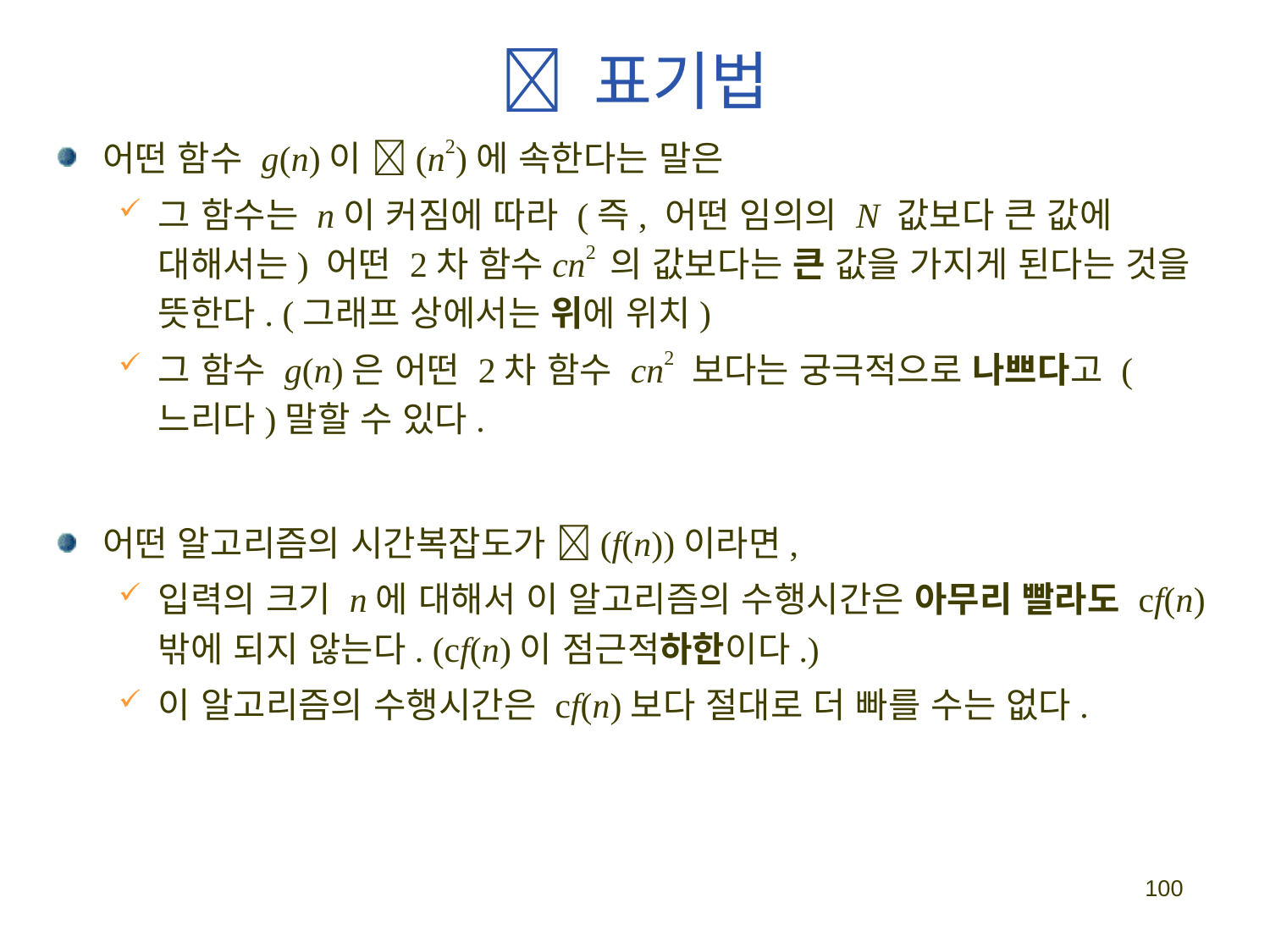

# Ω 표기법
어떤 함수 g(n)이 Ω(n2)에 속한다는 말은
그 함수는 n이 커짐에 따라 (즉, 어떤 임의의 N 값보다 큰 값에 대해서는) 어떤 2차 함수cn2 의 값보다는 큰 값을 가지게 된다는 것을 뜻한다. (그래프 상에서는 위에 위치)
그 함수 g(n)은 어떤 2차 함수 cn2 보다는 궁극적으로 나쁘다고 (느리다)말할 수 있다.

어떤 알고리즘의 시간복잡도가 Ω(f(n))이라면,
입력의 크기 n에 대해서 이 알고리즘의 수행시간은 아무리 빨라도 cf(n)밖에 되지 않는다. (cf(n)이 점근적하한이다.)
이 알고리즘의 수행시간은 cf(n)보다 절대로 더 빠를 수는 없다.
100